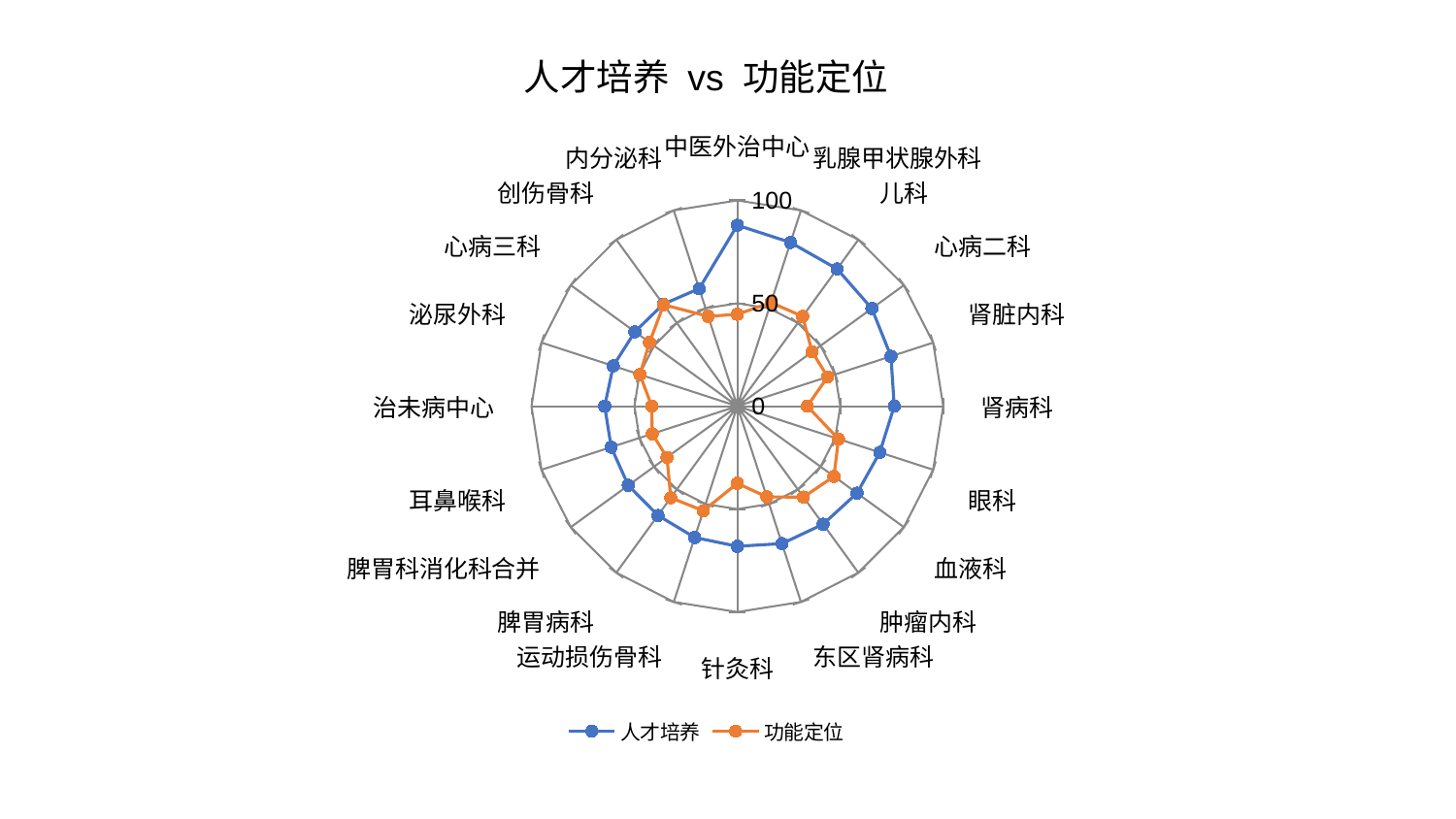

### Chart: 人才培养 vs 功能定位

| Category | 人才培养 | 功能定位 |
|---|---|---|
| 中医外治中心 | 87.92790889141907 | 44.64291758970692 |
| 乳腺甲状腺外科 | 83.6583282734611 | 52.95334776538352 |
| 儿科 | 82.44496719951864 | 53.940341874089206 |
| 心病二科 | 80.75448656323208 | 44.91020989251818 |
| 肾脏内科 | 78.47254634706248 | 46.15496036237031 |
| 肾病科 | 76.20171853475715 | 33.97692413646664 |
| 眼科 | 72.74563137870429 | 51.6395581057374 |
| 血液科 | 71.8712285079899 | 58.02214617970277 |
| 肿瘤内科 | 70.89754970578394 | 54.61066572636064 |
| 东区肾病科 | 70.20741459060731 | 46.3685460177475 |
| 针灸科 | 68.08527230006023 | 37.47823566237297 |
| 运动损伤骨科 | 67.08759836538768 | 53.43694655899018 |
| 脾胃病科 | 65.61773307574866 | 54.99415650172004 |
| 脾胃科消化科合并 | 65.49827096171187 | 42.27512804193712 |
| 耳鼻喉科 | 64.45368229656556 | 43.4947876067789 |
| 治未病中心 | 64.42429765789629 | 41.584560167022104 |
| 泌尿外科 | 63.3930449339343 | 49.78772359807324 |
| 心病三科 | 61.50768573645549 | 52.746818701199786 |
| 创伤骨科 | 61.26081542097696 | 60.93393306059356 |
| 内分泌科 | 60.05166759938785 | 45.91698339393063 |
87